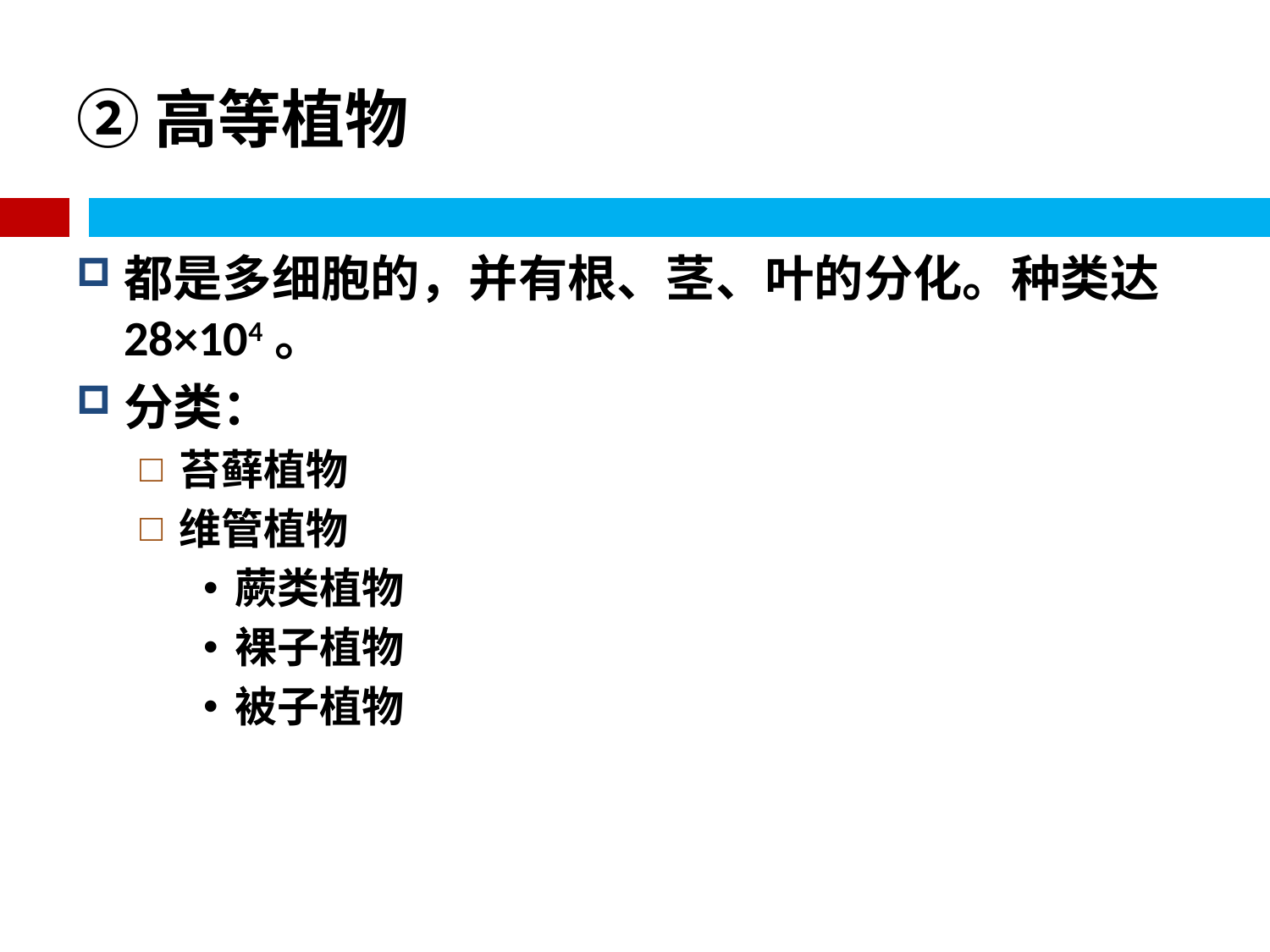

# ②高等植物
都是多细胞的，并有根、茎、叶的分化。种类达28×104。
分类：
苔藓植物
维管植物
蕨类植物
裸子植物
被子植物